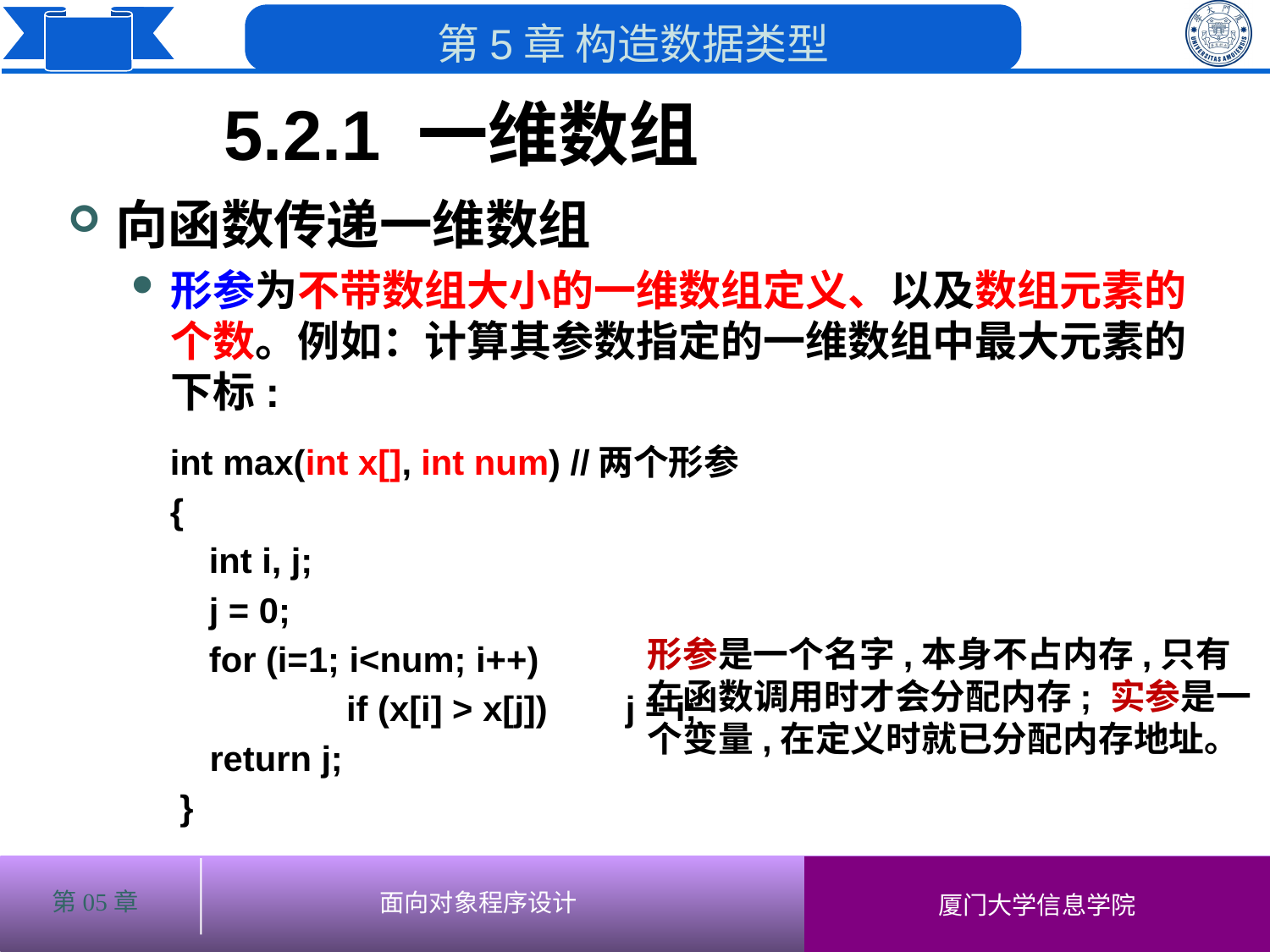

5.2.1 一维数组
# 向函数传递一维数组
形参为不带数组大小的一维数组定义、以及数组元素的个数。例如：计算其参数指定的一维数组中最大元素的下标:
    int max(int x[], int num) //两个形参
    {
        int i, j;
        j = 0;
        for (i=1; i<num; i++)
		     if (x[i] > x[j])        j = i;
	    return j;
     }
形参是一个名字,本身不占内存,只有在函数调用时才会分配内存; 实参是一个变量,在定义时就已分配内存地址。
15